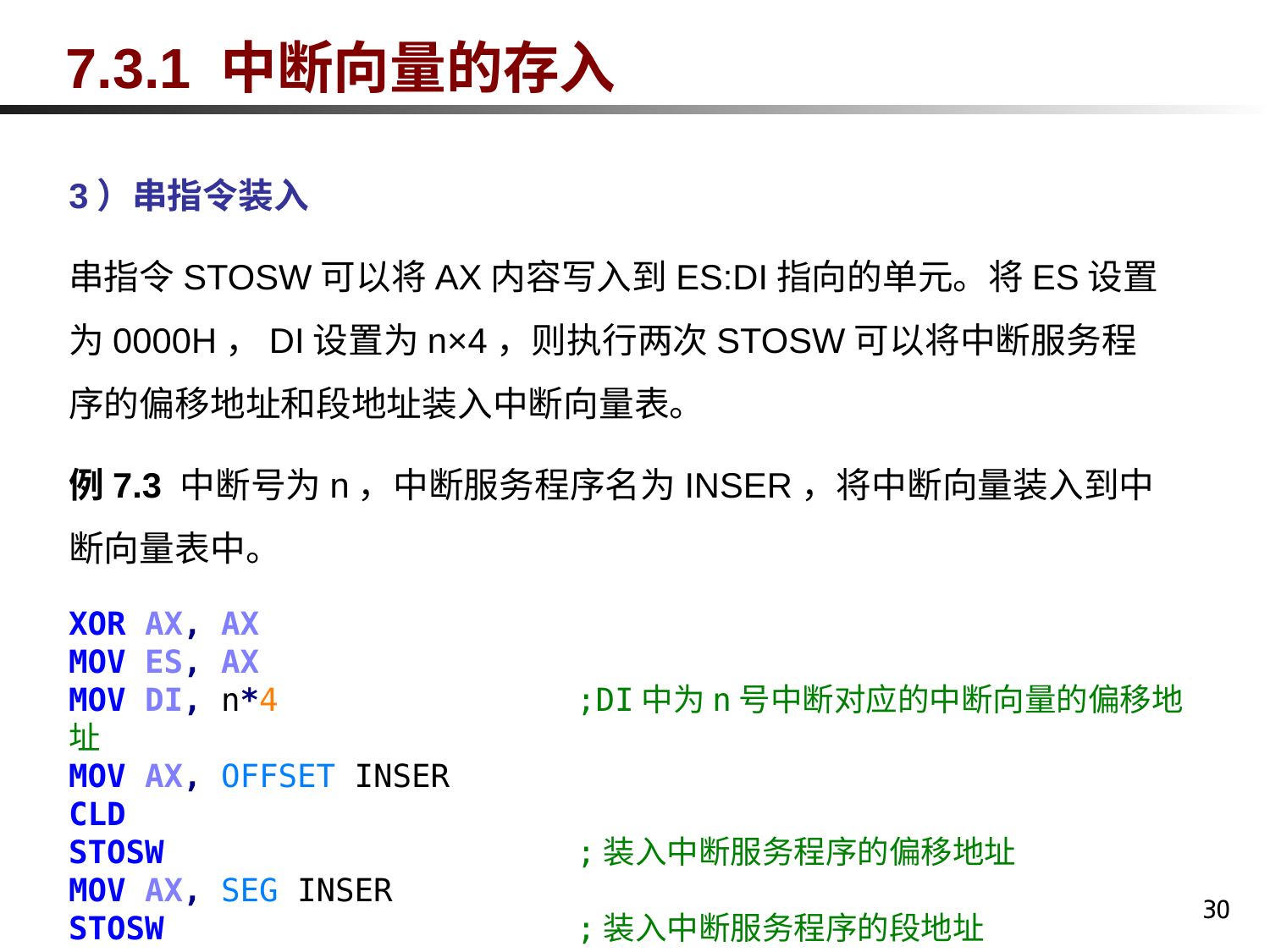

# 7.3.1 中断向量的存入
3）串指令装入
串指令STOSW可以将AX内容写入到ES:DI指向的单元。将ES设置为0000H，DI设置为n×4，则执行两次STOSW可以将中断服务程序的偏移地址和段地址装入中断向量表。
例7.3 中断号为n，中断服务程序名为INSER，将中断向量装入到中断向量表中。
XOR AX, AX
MOV ES, AX
MOV DI, n*4			;DI中为n号中断对应的中断向量的偏移地址
MOV AX, OFFSET INSER
CLD
STOSW				;装入中断服务程序的偏移地址
MOV AX, SEG INSER
STOSW				;装入中断服务程序的段地址
30